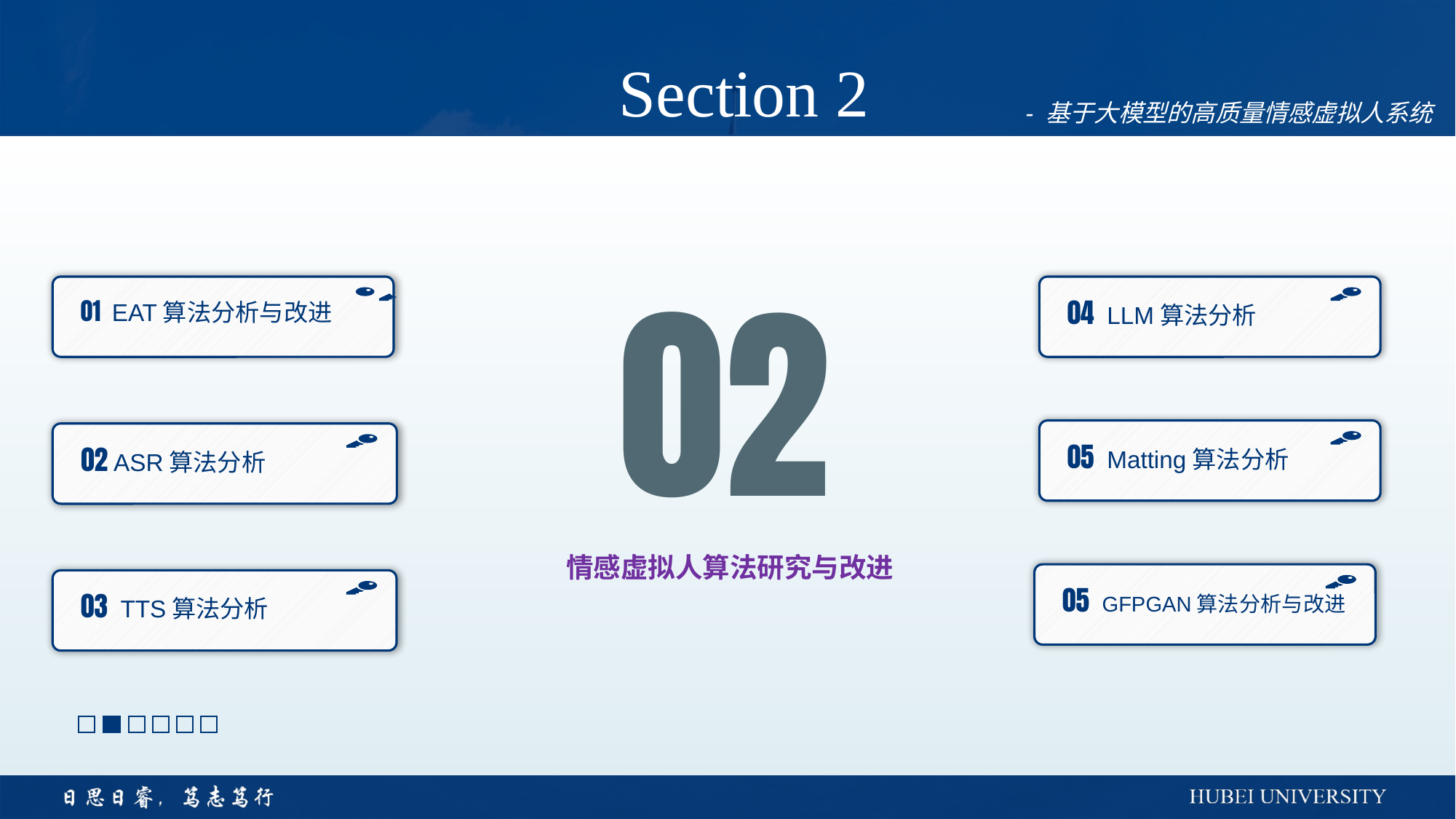

Section 2
- 基于大模型的高质量情感虚拟人系统

04  LLM算法分析

01  EAT算法分析与改进
02

05  Matting算法分析

02 ASR算法分析
# 情感虚拟人算法研究与改进

05  GFPGAN算法分析与改进

03  TTS算法分析